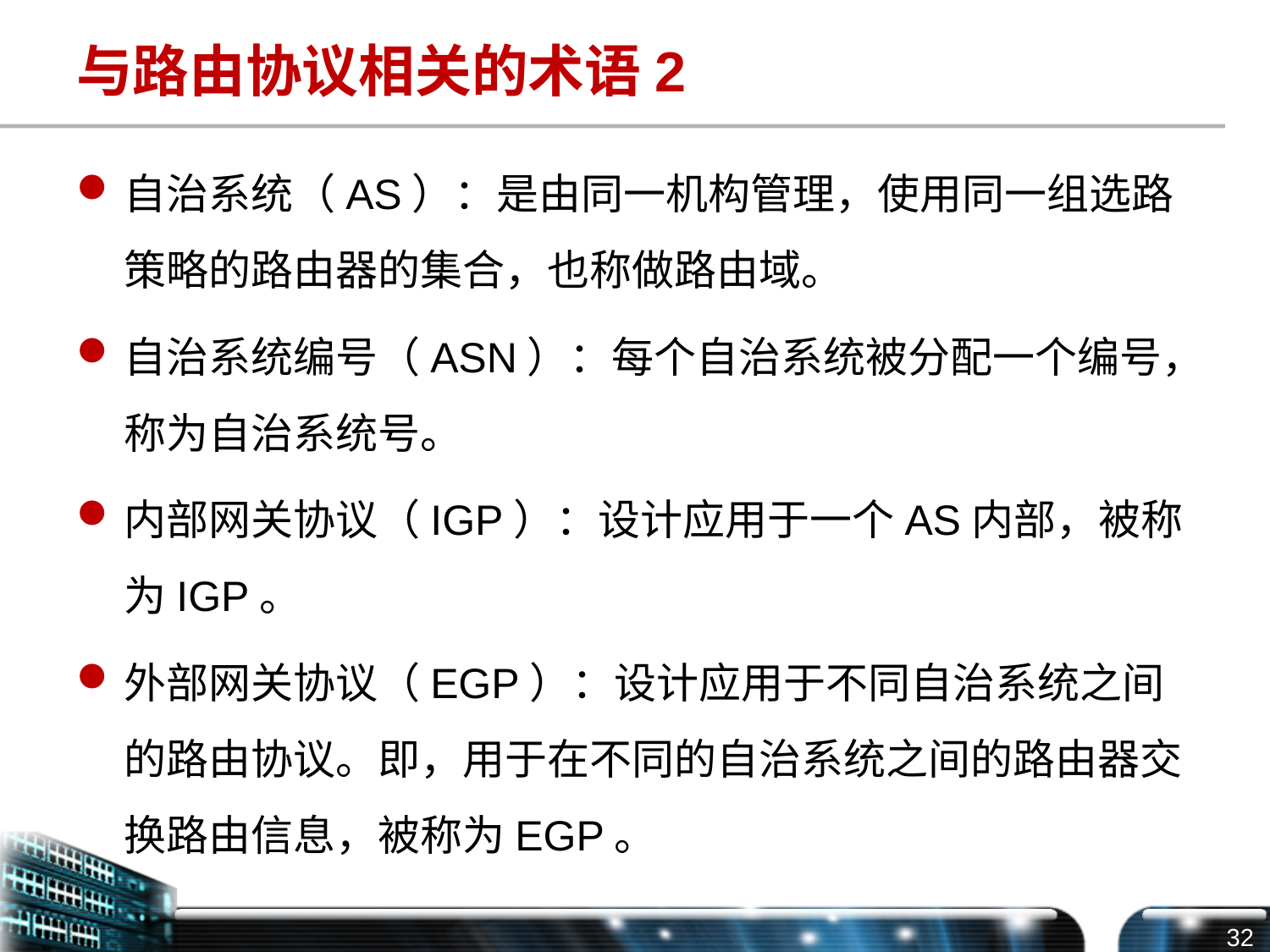

# 与路由协议相关的术语2
自治系统（AS）：是由同一机构管理，使用同一组选路策略的路由器的集合，也称做路由域。
自治系统编号（ASN）：每个自治系统被分配一个编号，称为自治系统号。
内部网关协议（IGP）：设计应用于一个AS内部，被称为IGP。
外部网关协议（EGP）：设计应用于不同自治系统之间的路由协议。即，用于在不同的自治系统之间的路由器交换路由信息，被称为EGP。